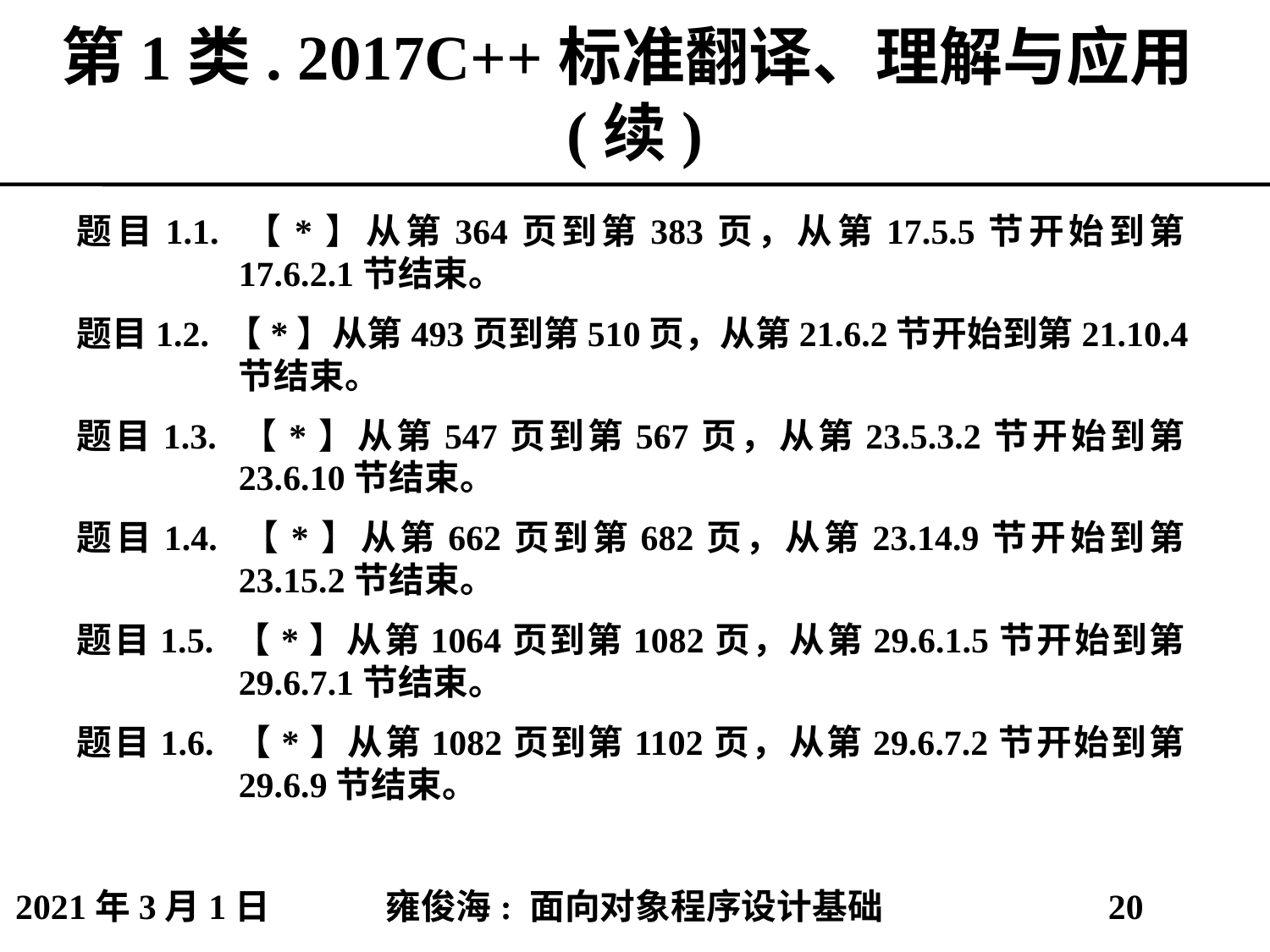

# 第1类. 2017C++标准翻译、理解与应用(续)

题目1.1. 【*】从第364页到第383页，从第17.5.5节开始到第17.6.2.1节结束。
题目1.2. 【*】从第493页到第510页，从第21.6.2节开始到第21.10.4节结束。
题目1.3. 【*】从第547页到第567页，从第23.5.3.2节开始到第23.6.10节结束。
题目1.4. 【*】从第662页到第682页，从第23.14.9节开始到第23.15.2节结束。
题目1.5. 【*】从第1064页到第1082页，从第29.6.1.5节开始到第29.6.7.1节结束。
题目1.6. 【*】从第1082页到第1102页，从第29.6.7.2节开始到第29.6.9节结束。
2021年3月1日
雍俊海: 面向对象程序设计基础
20